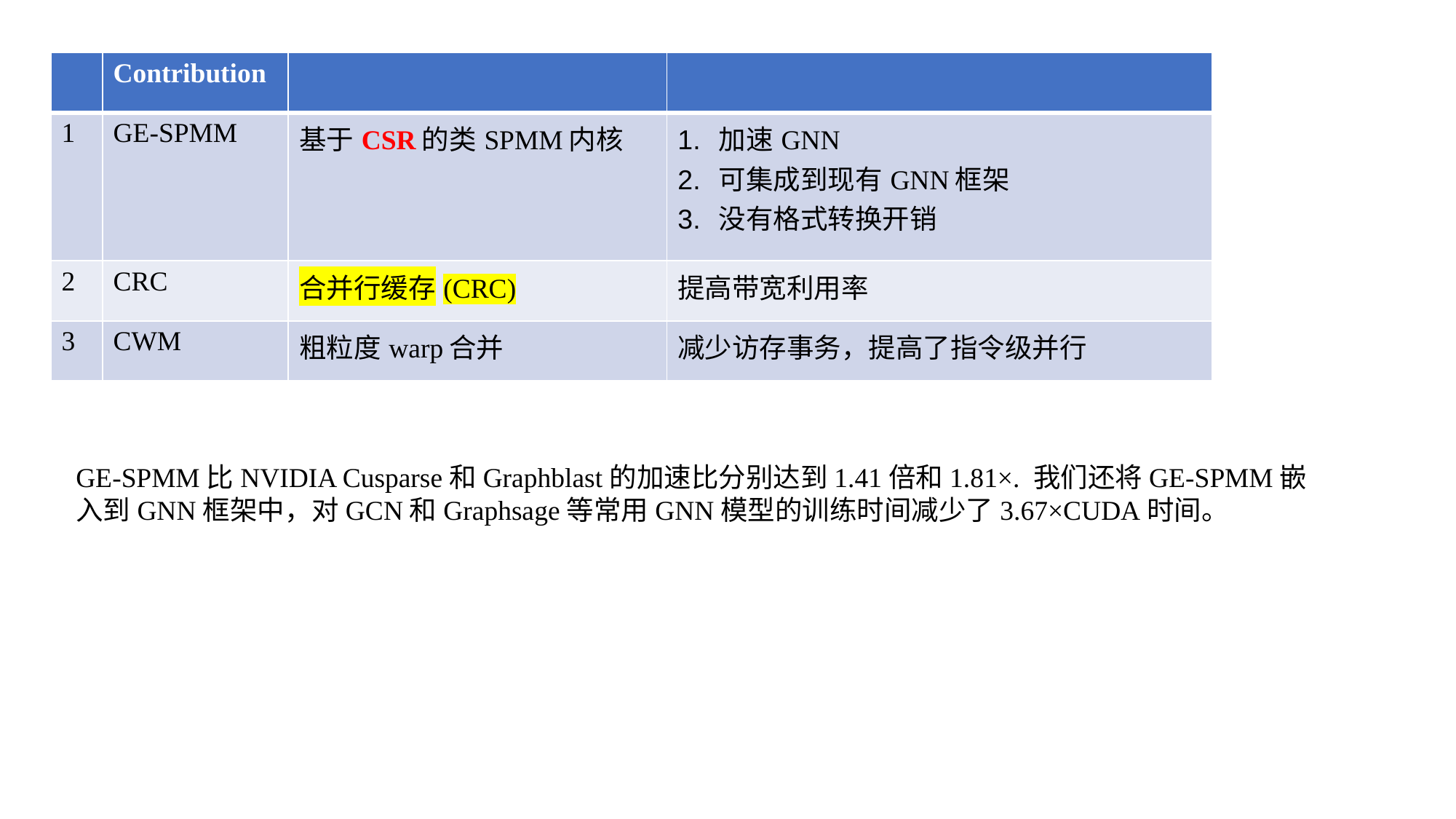

|  | Contribution |  |  |
| --- | --- | --- | --- |
| 1 | GE-SPMM | 基于CSR的类SPMM内核 | 加速GNN 可集成到现有GNN框架 没有格式转换开销 |
| 2 | CRC | 合并行缓存(CRC) | 提高带宽利用率 |
| 3 | CWM | 粗粒度warp合并 | 减少访存事务，提高了指令级并行 |
GE-SPMM比NVIDIA Cusparse和Graphblast的加速比分别达到1.41倍和1.81×. 我们还将GE-SPMM嵌入到GNN框架中，对GCN和Graphsage等常用GNN模型的训练时间减少了3.67×CUDA时间。